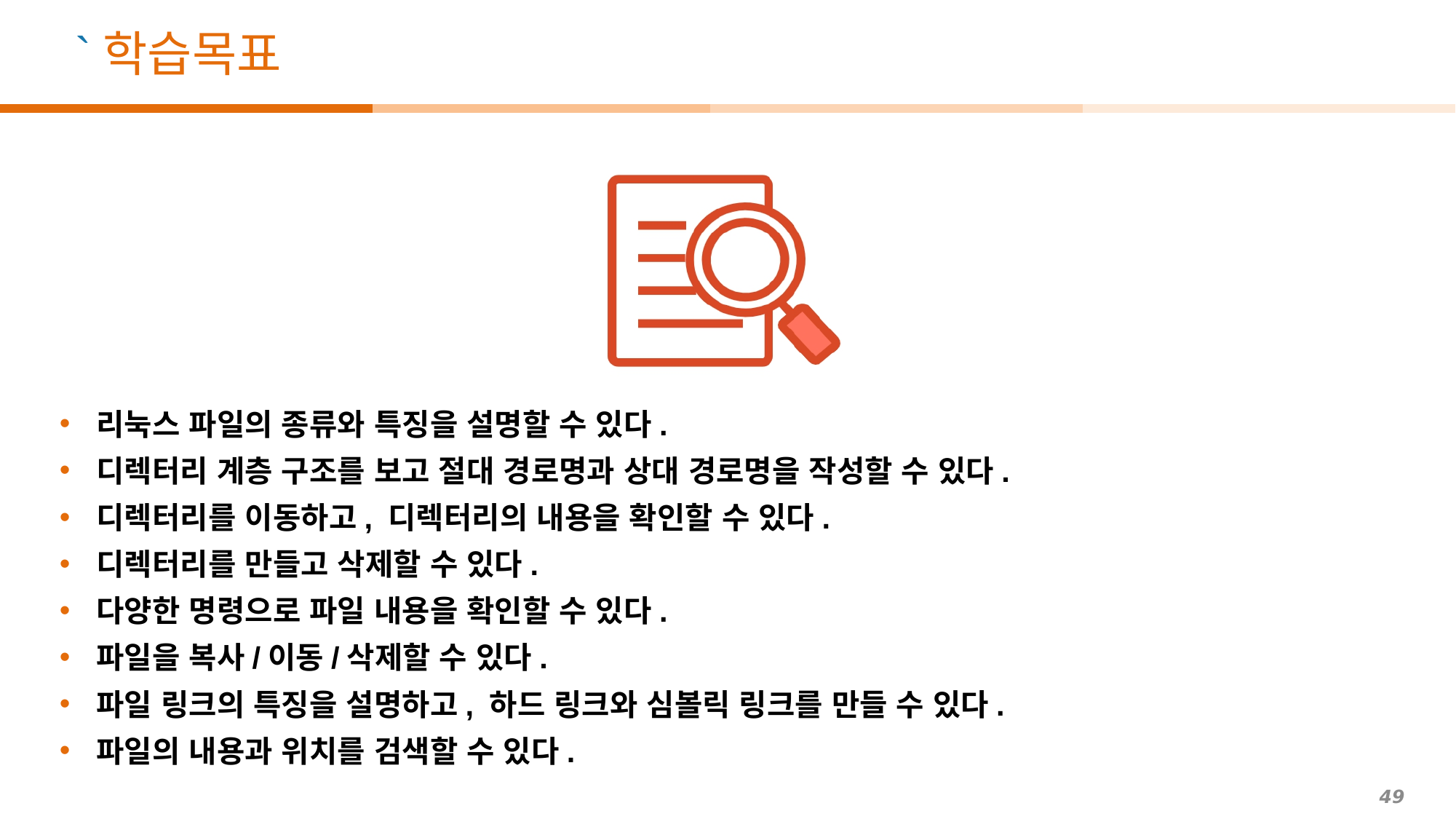

리눅스 파일의 종류와 특징을 설명할 수 있다.
 디렉터리 계층 구조를 보고 절대 경로명과 상대 경로명을 작성할 수 있다.
 디렉터리를 이동하고, 디렉터리의 내용을 확인할 수 있다.
 디렉터리를 만들고 삭제할 수 있다.
 다양한 명령으로 파일 내용을 확인할 수 있다.
 파일을 복사/이동/삭제할 수 있다.
 파일 링크의 특징을 설명하고, 하드 링크와 심볼릭 링크를 만들 수 있다.
 파일의 내용과 위치를 검색할 수 있다.